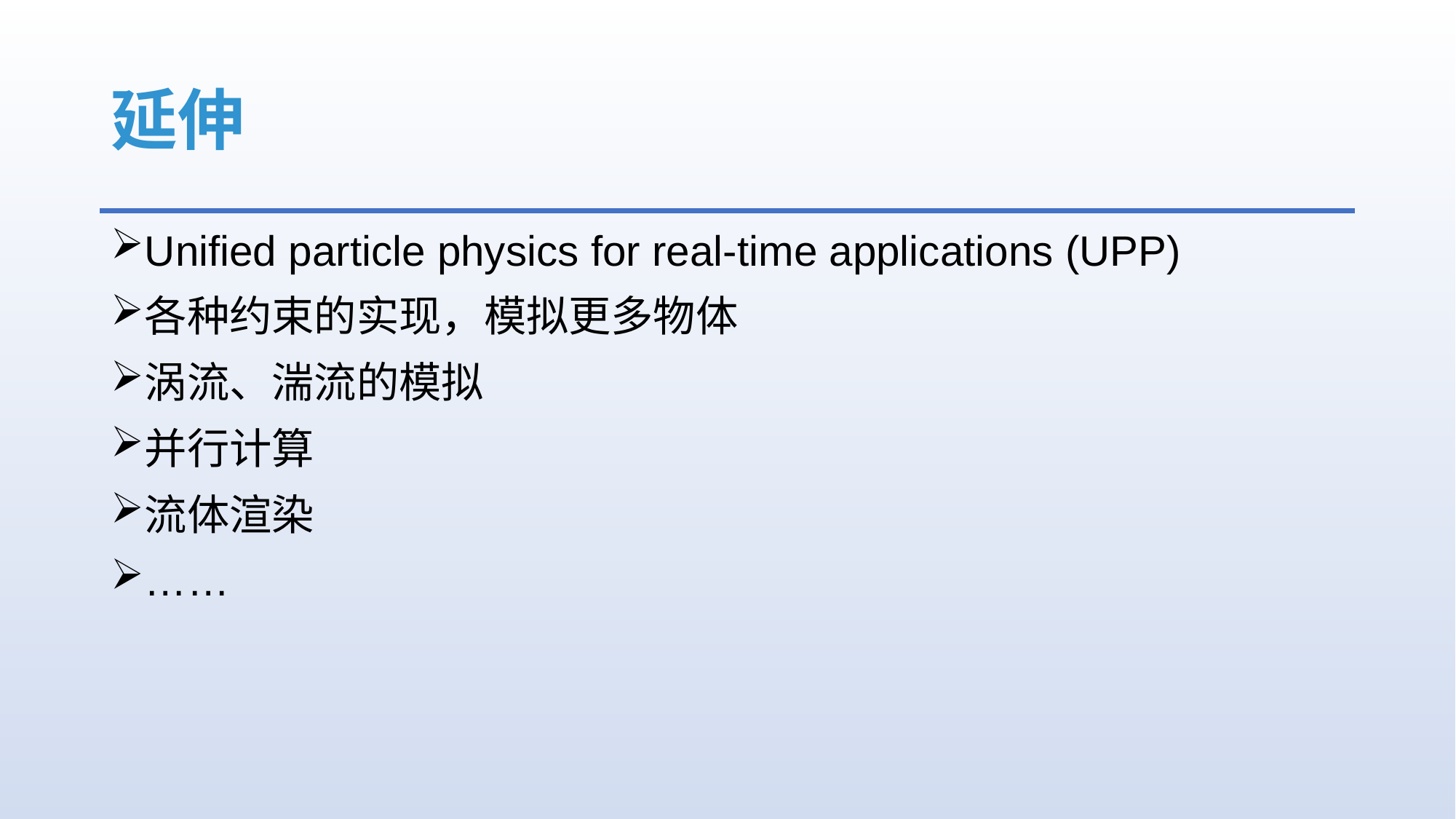

# 延伸
Unified particle physics for real-time applications (UPP)
各种约束的实现，模拟更多物体
涡流、湍流的模拟
并行计算
流体渲染
……